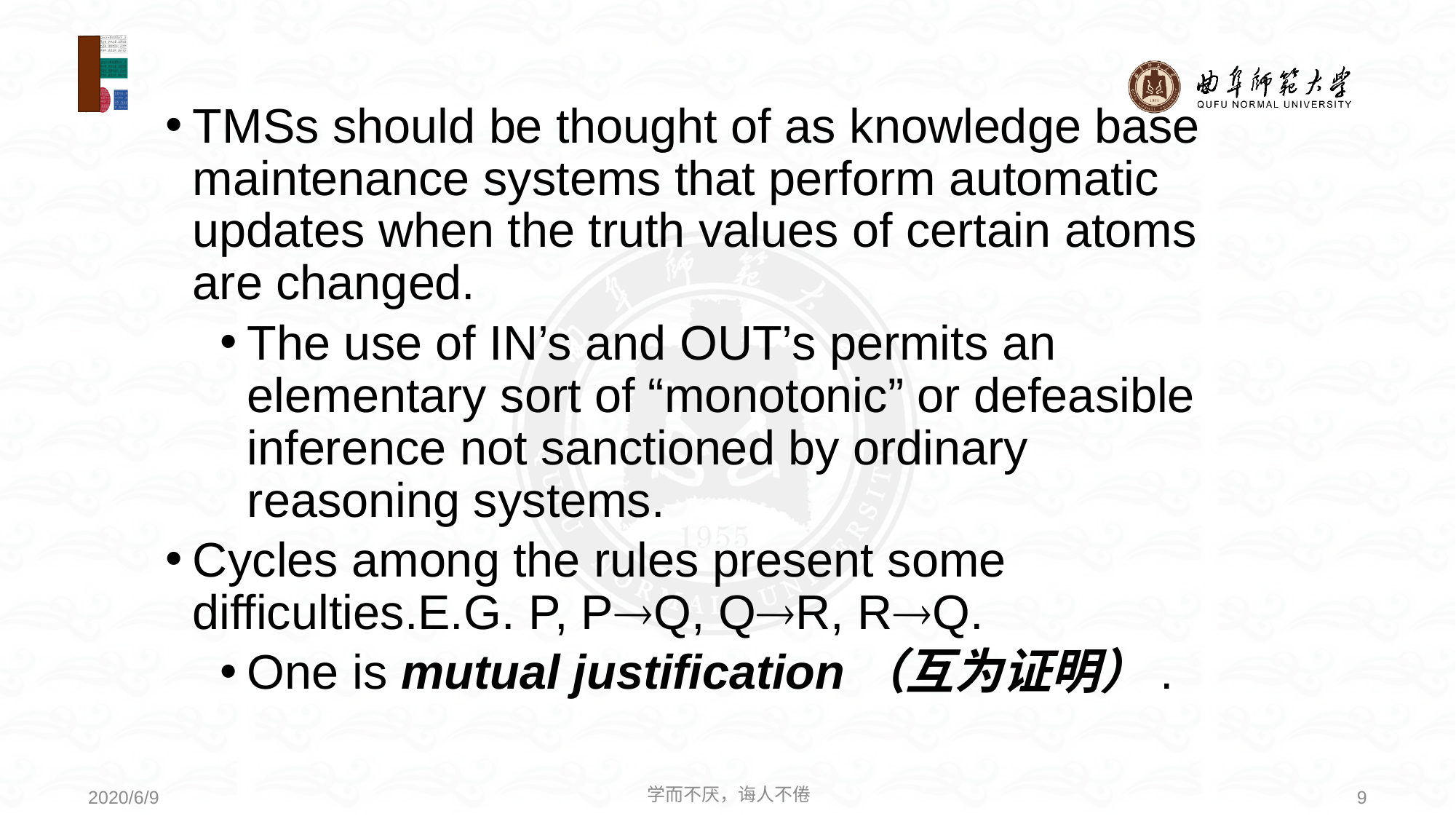

TMSs should be thought of as knowledge base maintenance systems that perform automatic updates when the truth values of certain atoms are changed.
The use of IN’s and OUT’s permits an elementary sort of “monotonic” or defeasible inference not sanctioned by ordinary reasoning systems.
Cycles among the rules present some difficulties.E.G. P, P→Q, Q→R, R→Q.
One is mutual justification（互为证明）.
学而不厌，诲人不倦
9
2020/6/9